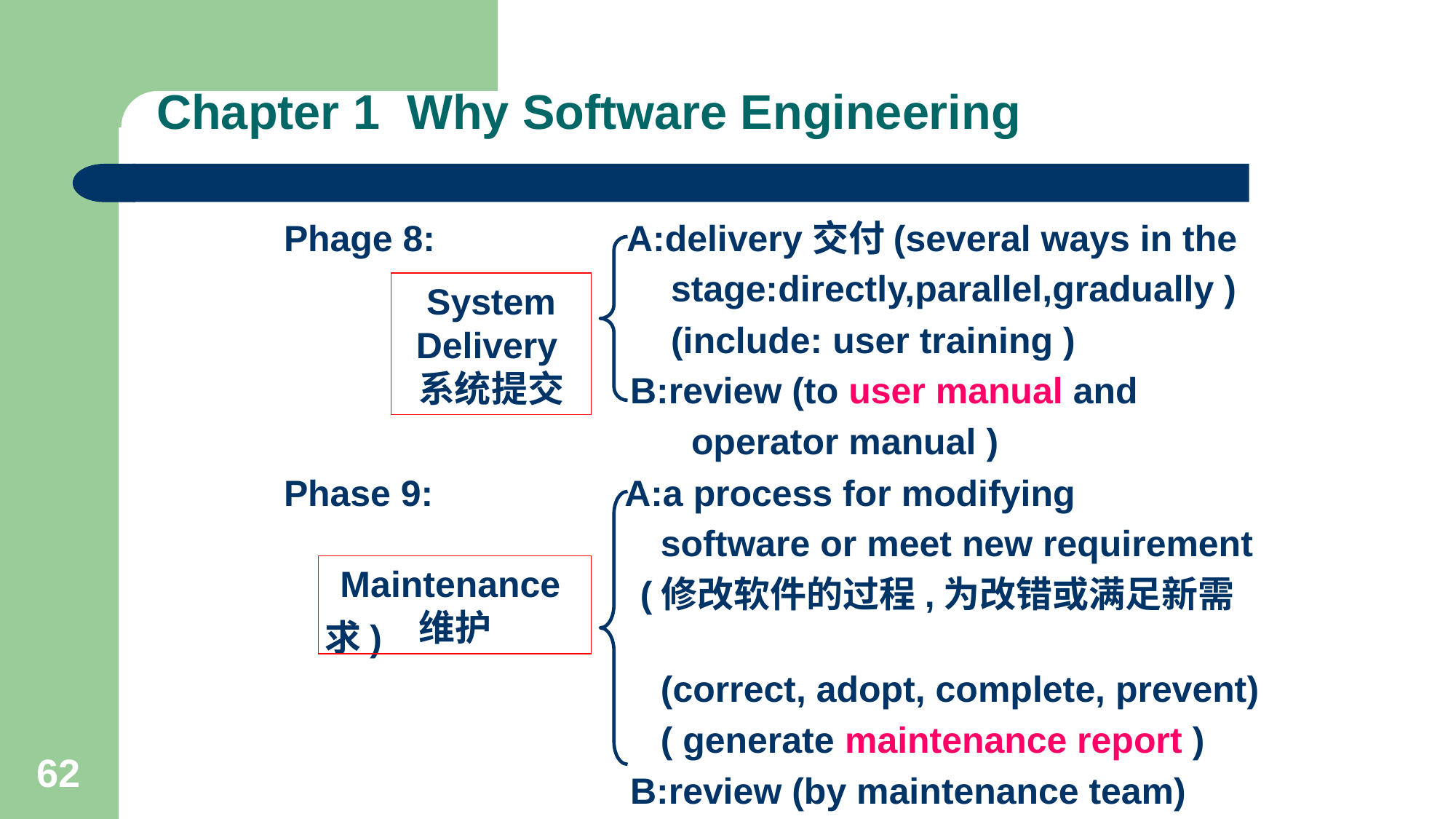

# Chapter 1  Why Software Engineering
Phage 8:                   A:delivery交付(several ways in the
                                      stage:directly,parallel,gradually )
                                      (include: user training )
                                  B:review (to user manual and
                                        operator manual )
Phase 9:                   A:a process for modifying
                                     software or meet new requirement
                                   (修改软件的过程,为改错或满足新需求)
                                     (correct, adopt, complete, prevent)
                                     ( generate maintenance report )
                                  B:review (by maintenance team)

System Delivery系统提交

Maintenance维护
62